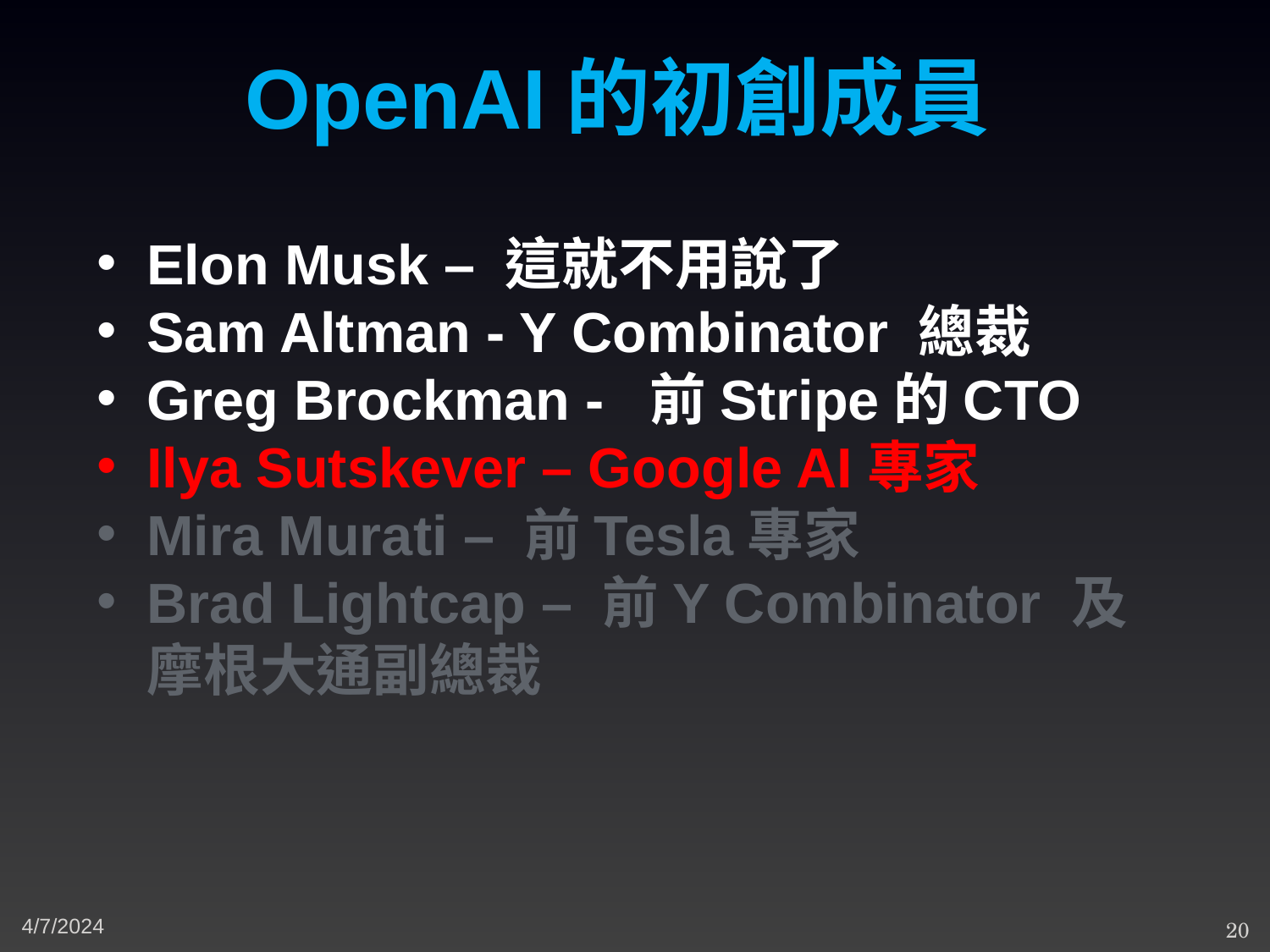

OpenAI的初創成員
Elon Musk – 這就不用說了
Sam Altman - Y Combinator 總裁
Greg Brockman -  前Stripe的CTO
Ilya Sutskever – Google AI專家
Mira Murati – 前Tesla專家
Brad Lightcap – 前Y Combinator 及摩根大通副總裁
4/7/2024
20